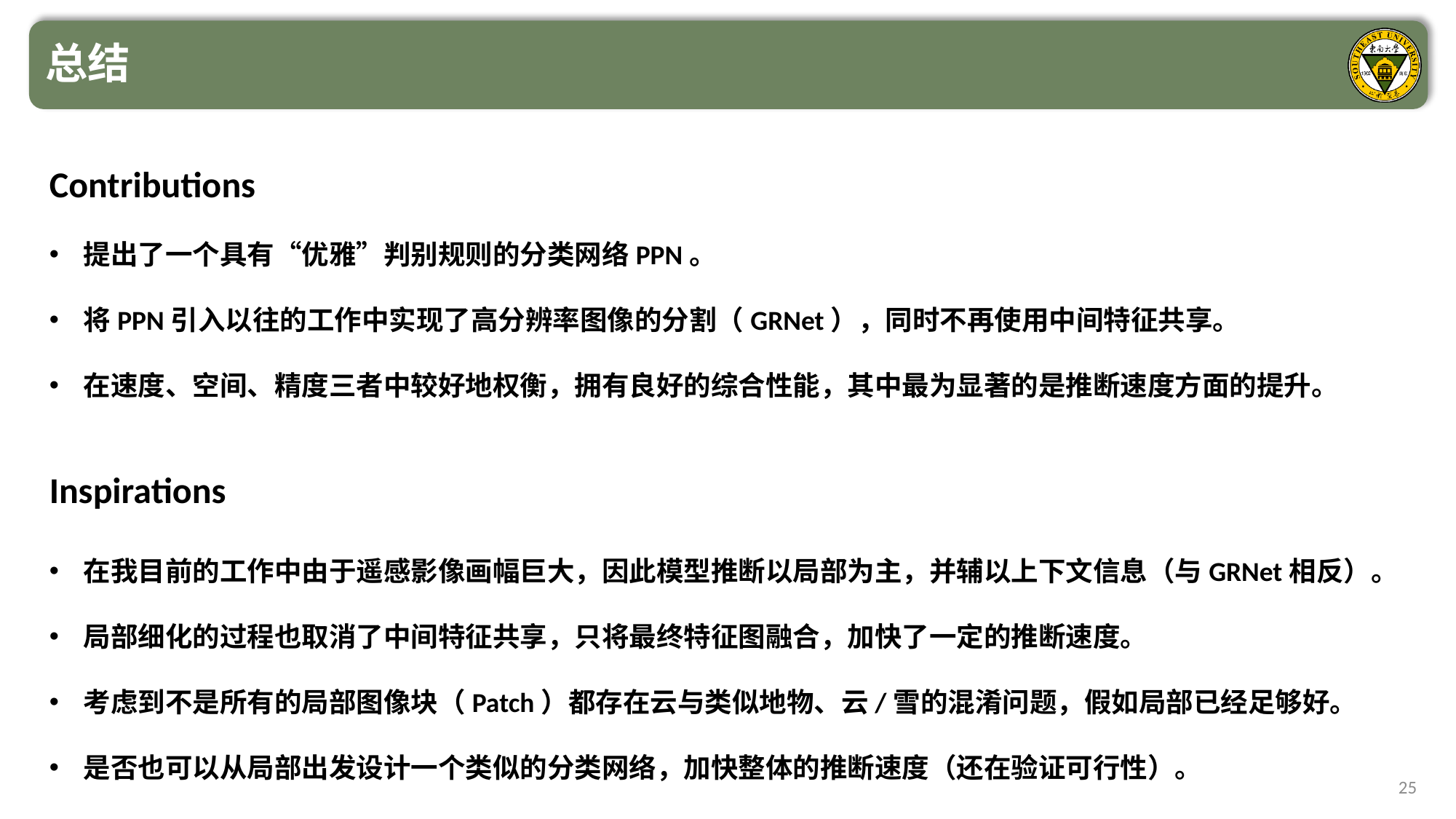

总结
Contributions

提出了一个具有“优雅”判别规则的分类网络PPN。

将PPN引入以往的工作中实现了高分辨率图像的分割（GRNet），同时不再使用中间特征共享。

在速度、空间、精度三者中较好地权衡，拥有良好的综合性能，其中最为显著的是推断速度方面的提升。

Inspirations

在我目前的工作中由于遥感影像画幅巨大，因此模型推断以局部为主，并辅以上下文信息（与GRNet相反）。

局部细化的过程也取消了中间特征共享，只将最终特征图融合，加快了一定的推断速度。

考虑到不是所有的局部图像块（Patch）都存在云与类似地物、云/雪的混淆问题，假如局部已经足够好。

是否也可以从局部出发设计一个类似的分类网络，加快整体的推断速度（还在验证可行性）。

25